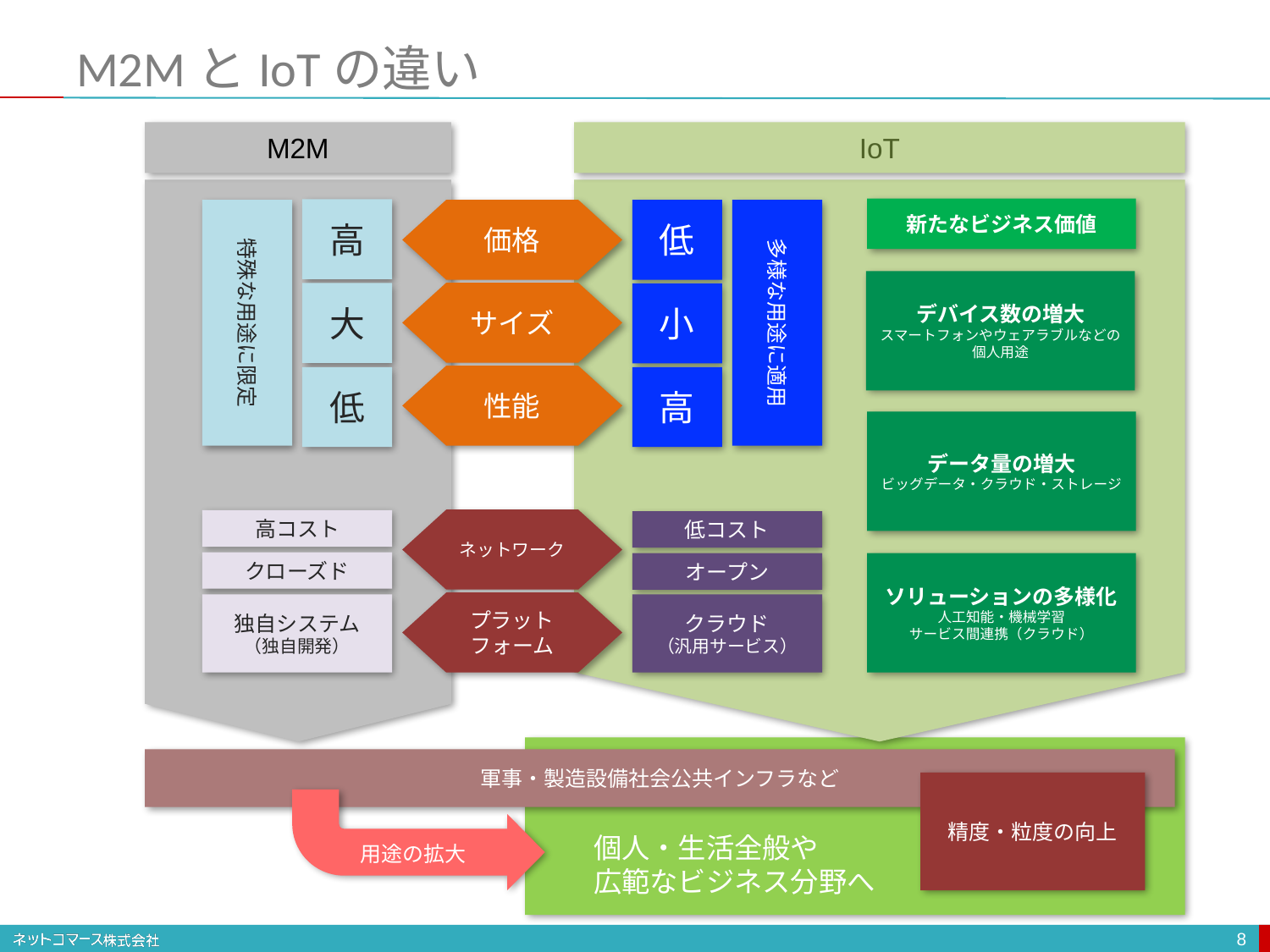

# M2MとIoTの違い
M2M
IoT

新たなビジネス価値
高
特殊な用途に限定
価格
低
多様な用途に適用
デバイス数の増大
スマートフォンやウェアラブルなどの個人用途
サイズ
大
小

性能
低
高
データ量の増大
ビッグデータ・クラウド・ストレージ
ネットワーク
高コスト
低コスト
クローズド
オープン
ソリューションの多様化
人工知能・機械学習
サービス間連携（クラウド）
プラットフォーム
独自システム
（独自開発）
クラウド
（汎用サービス）

　　個人・生活全般や
　　広範なビジネス分野へ
軍事・製造設備社会公共インフラなど
精度・粒度の向上

用途の拡大
8